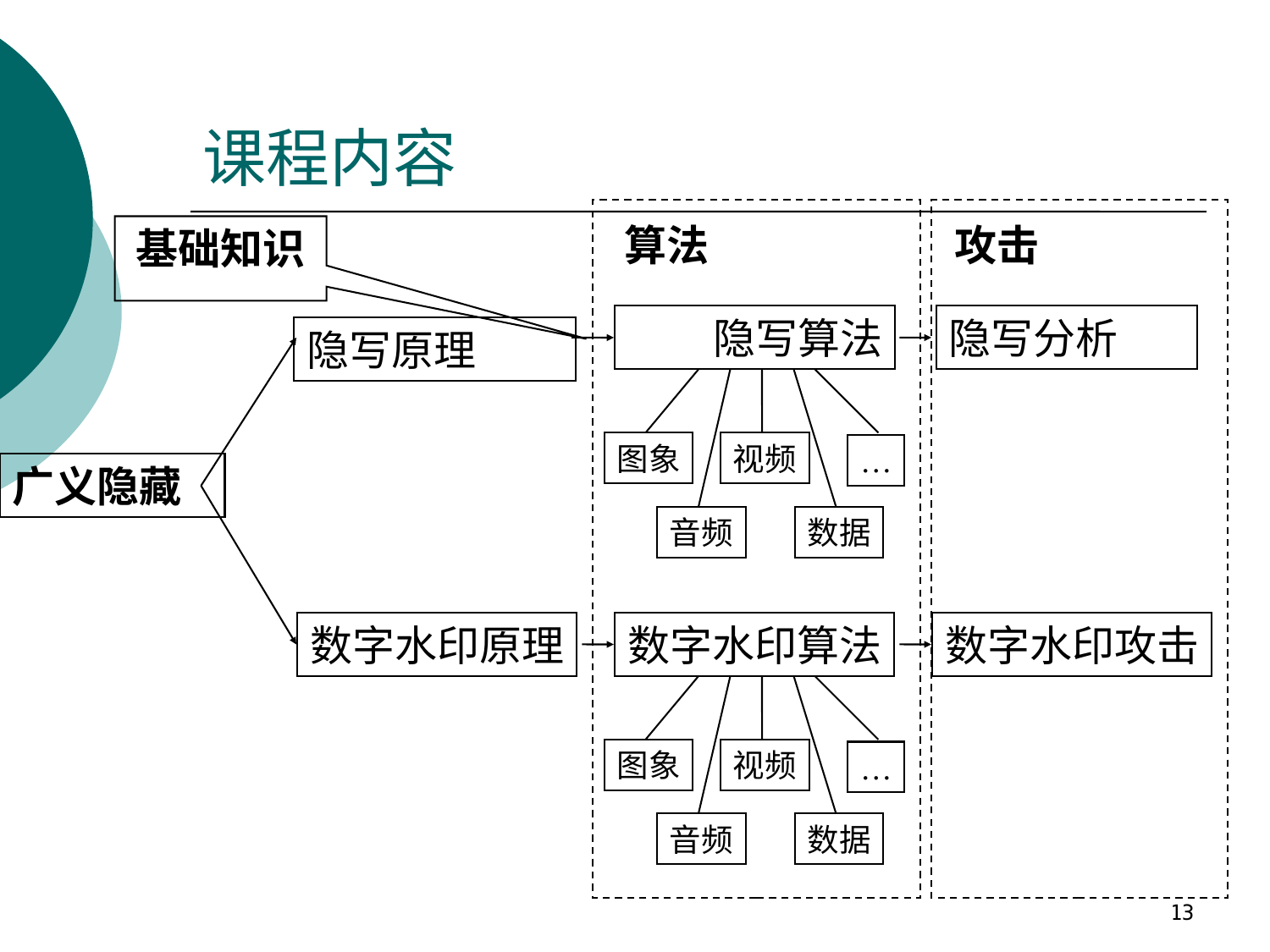

# 课程内容

算法
攻击
基础知识
        隐写算法
隐写分析
隐写原理

图象
视频
…
广义隐藏

音频
数据
数字水印原理
数字水印算法
数字水印攻击

图象
视频
…
音频
数据

13